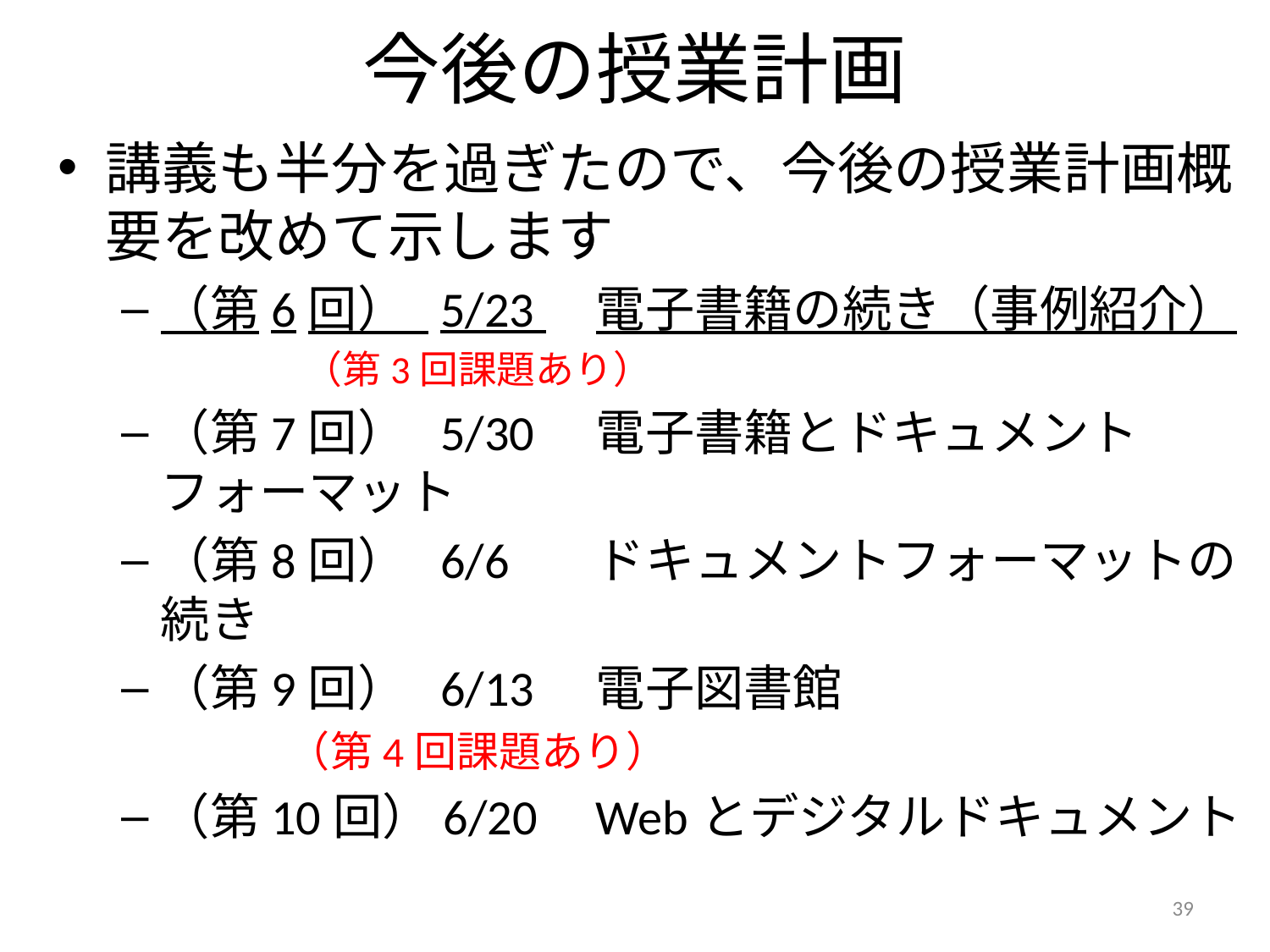

# 今後の授業計画
講義も半分を過ぎたので、今後の授業計画概要を改めて示します
（第6回）  5/23 	電子書籍の続き（事例紹介）
	（第3回課題あり）
（第7回）  5/30 	電子書籍とドキュメントフォーマット
（第8回）  6/6 	ドキュメントフォーマットの続き
（第9回）  6/13 	電子図書館
		（第4回課題あり）
（第10回）6/20 	Webとデジタルドキュメント
39